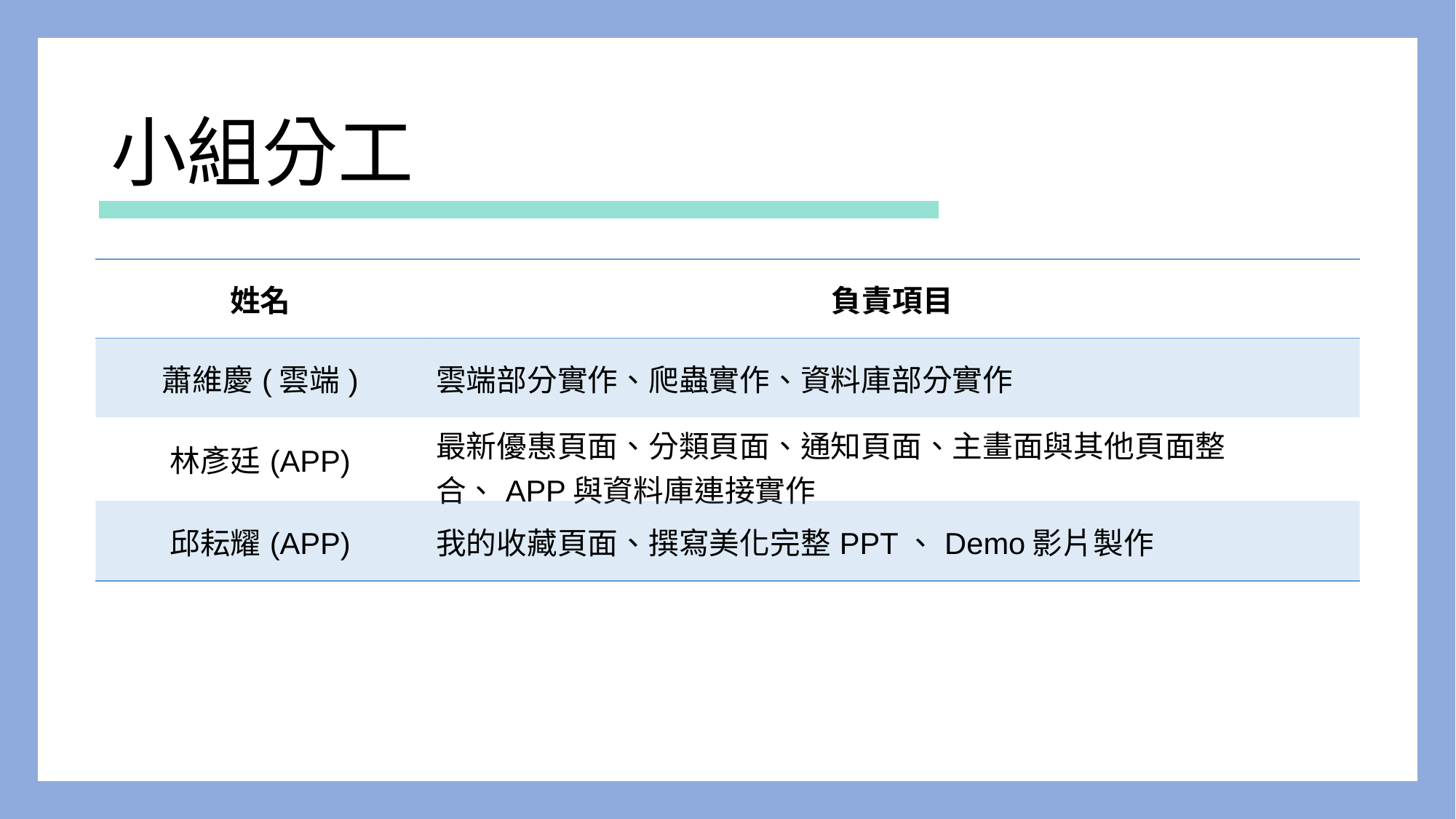

小組分工

| 姓名 | 負責項目 |
| --- | --- |
| 蕭維慶(雲端) | 雲端部分實作、爬蟲實作、資料庫部分實作 |
| 林彥廷(APP) | 最新優惠頁面、分類頁面、通知頁面、主畫面與其他頁面整合、APP與資料庫連接實作 |
| 邱耘耀(APP) | 我的收藏頁面、撰寫美化完整PPT、Demo影片製作 |